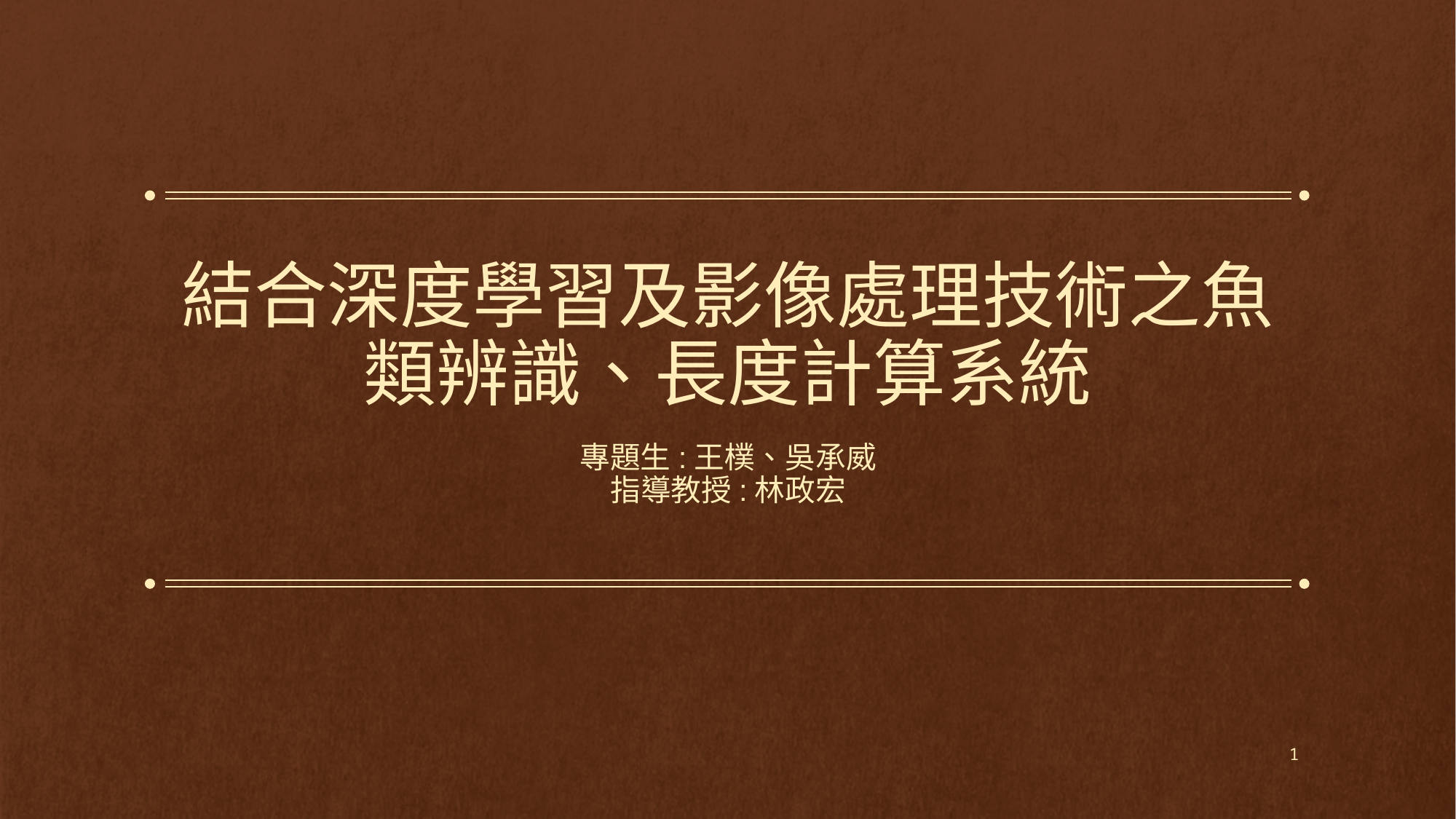

# 結合深度學習及影像處理技術之魚類辨識、長度計算系統
專題生:王樸、吳承威
指導教授:林政宏
1